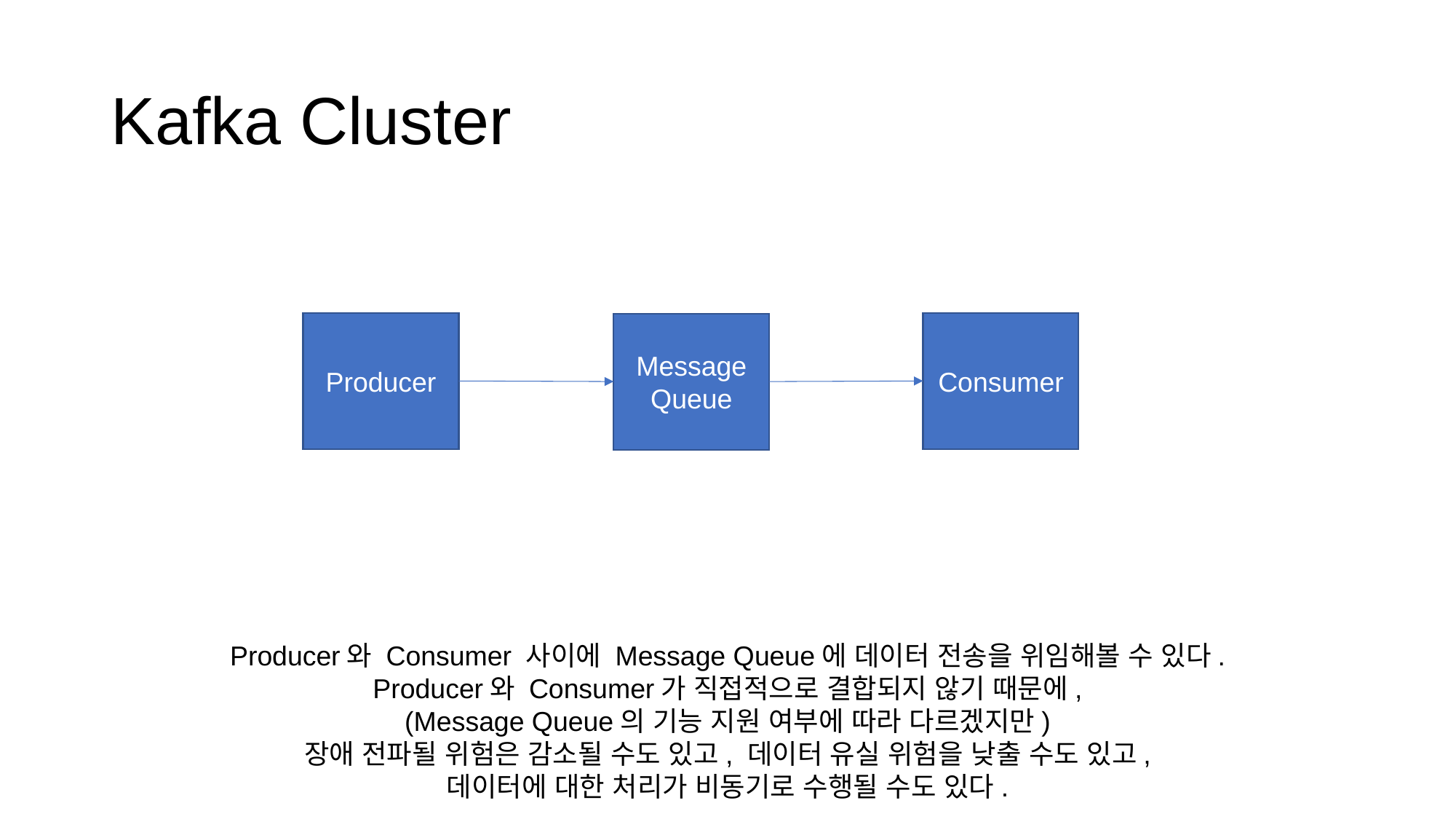

# Kafka Cluster
Producer
Consumer
Message
Queue
Producer와 Consumer 사이에 Message Queue에 데이터 전송을 위임해볼 수 있다.
Producer와 Consumer가 직접적으로 결합되지 않기 때문에,
(Message Queue의 기능 지원 여부에 따라 다르겠지만)
장애 전파될 위험은 감소될 수도 있고, 데이터 유실 위험을 낮출 수도 있고,
데이터에 대한 처리가 비동기로 수행될 수도 있다.